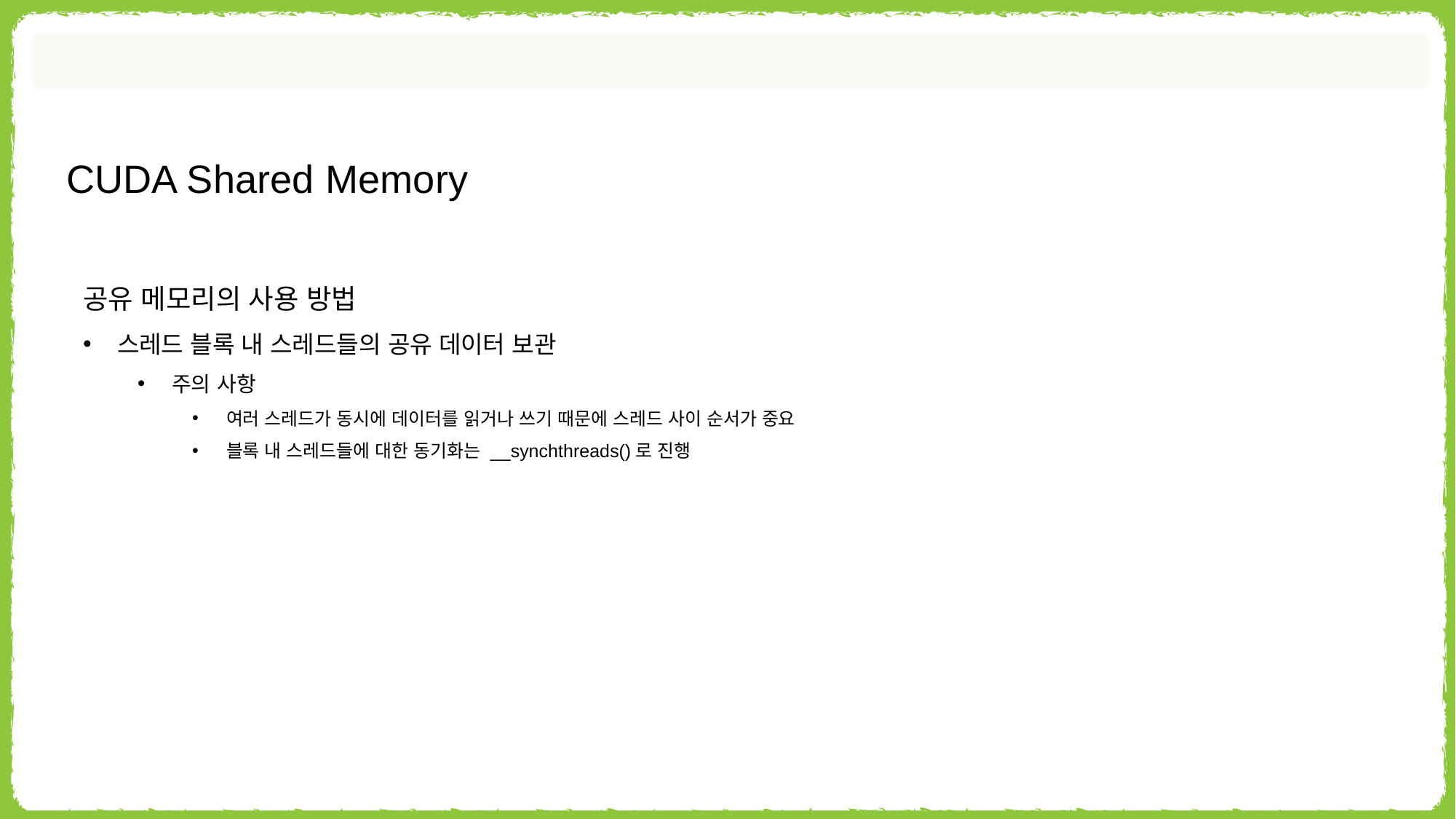

CUDA Shared Memory
공유 메모리의 사용 방법
스레드 블록 내 스레드들의 공유 데이터 보관
주의 사항
여러 스레드가 동시에 데이터를 읽거나 쓰기 때문에 스레드 사이 순서가 중요
블록 내 스레드들에 대한 동기화는 __synchthreads()로 진행